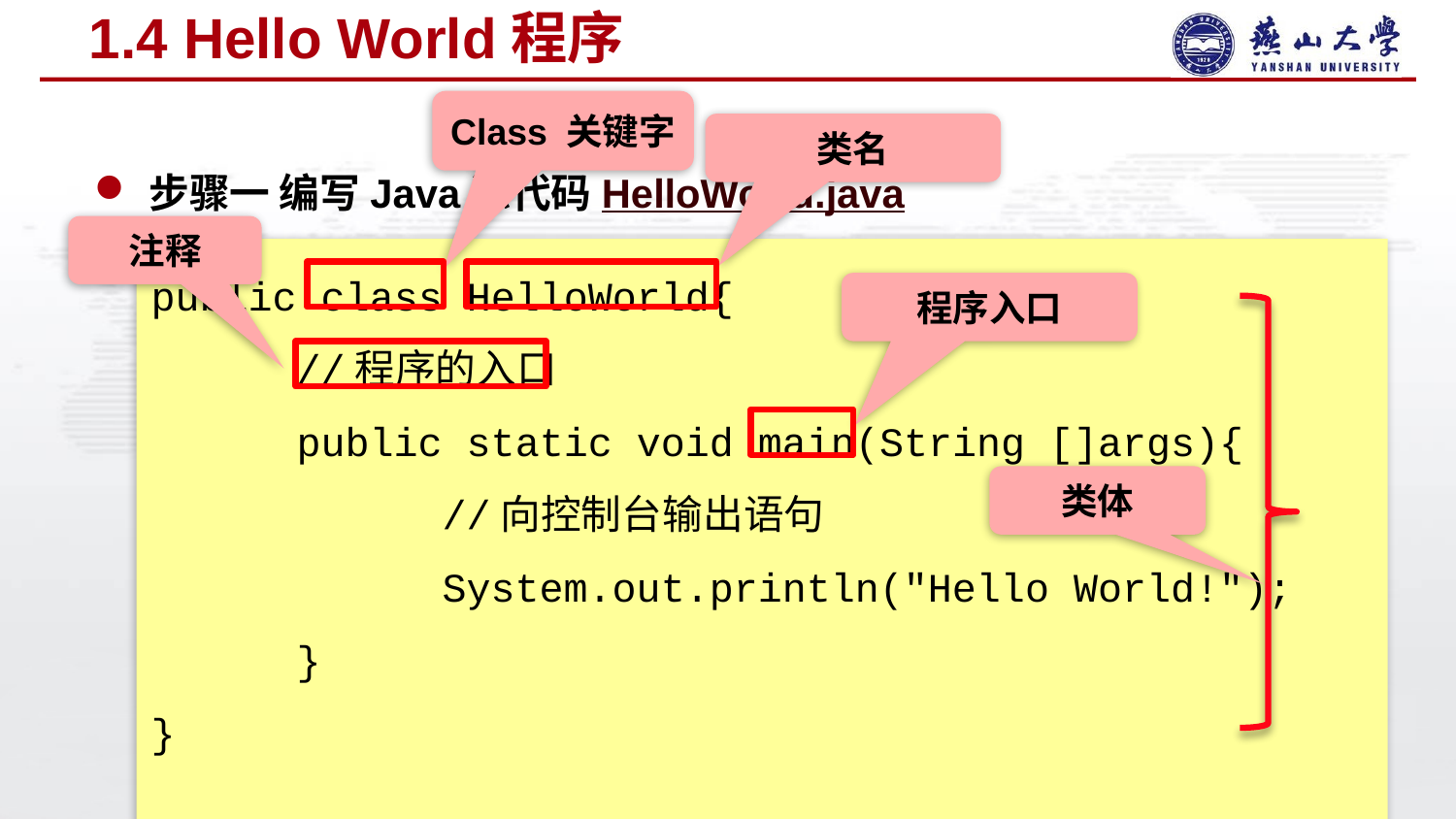

# 1.4 Hello World程序
Class 关键字
类名
步骤一 编写Java源代码HelloWorld.java

注释
public class HelloWorld{
	//程序的入口
	public static void main(String []args){
		//向控制台输出语句
		System.out.println("Hello World!");
	}
}

程序入口

类体